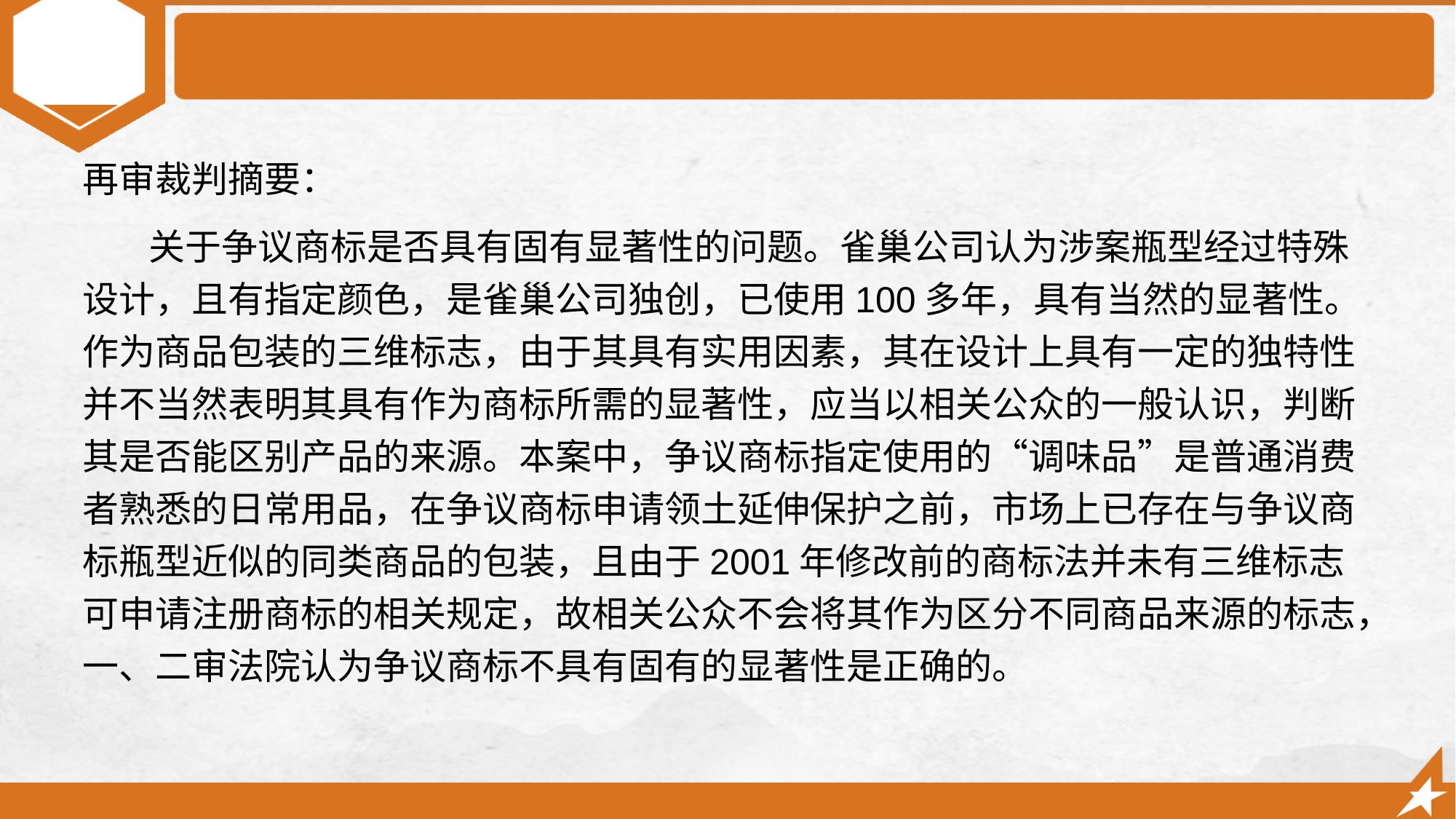

再审裁判摘要：
       关于争议商标是否具有固有显著性的问题。雀巢公司认为涉案瓶型经过特殊设计，且有指定颜色，是雀巢公司独创，已使用100多年，具有当然的显著性。作为商品包装的三维标志，由于其具有实用因素，其在设计上具有一定的独特性并不当然表明其具有作为商标所需的显著性，应当以相关公众的一般认识，判断其是否能区别产品的来源。本案中，争议商标指定使用的“调味品”是普通消费者熟悉的日常用品，在争议商标申请领土延伸保护之前，市场上已存在与争议商标瓶型近似的同类商品的包装，且由于2001年修改前的商标法并未有三维标志可申请注册商标的相关规定，故相关公众不会将其作为区分不同商品来源的标志，一、二审法院认为争议商标不具有固有的显著性是正确的。